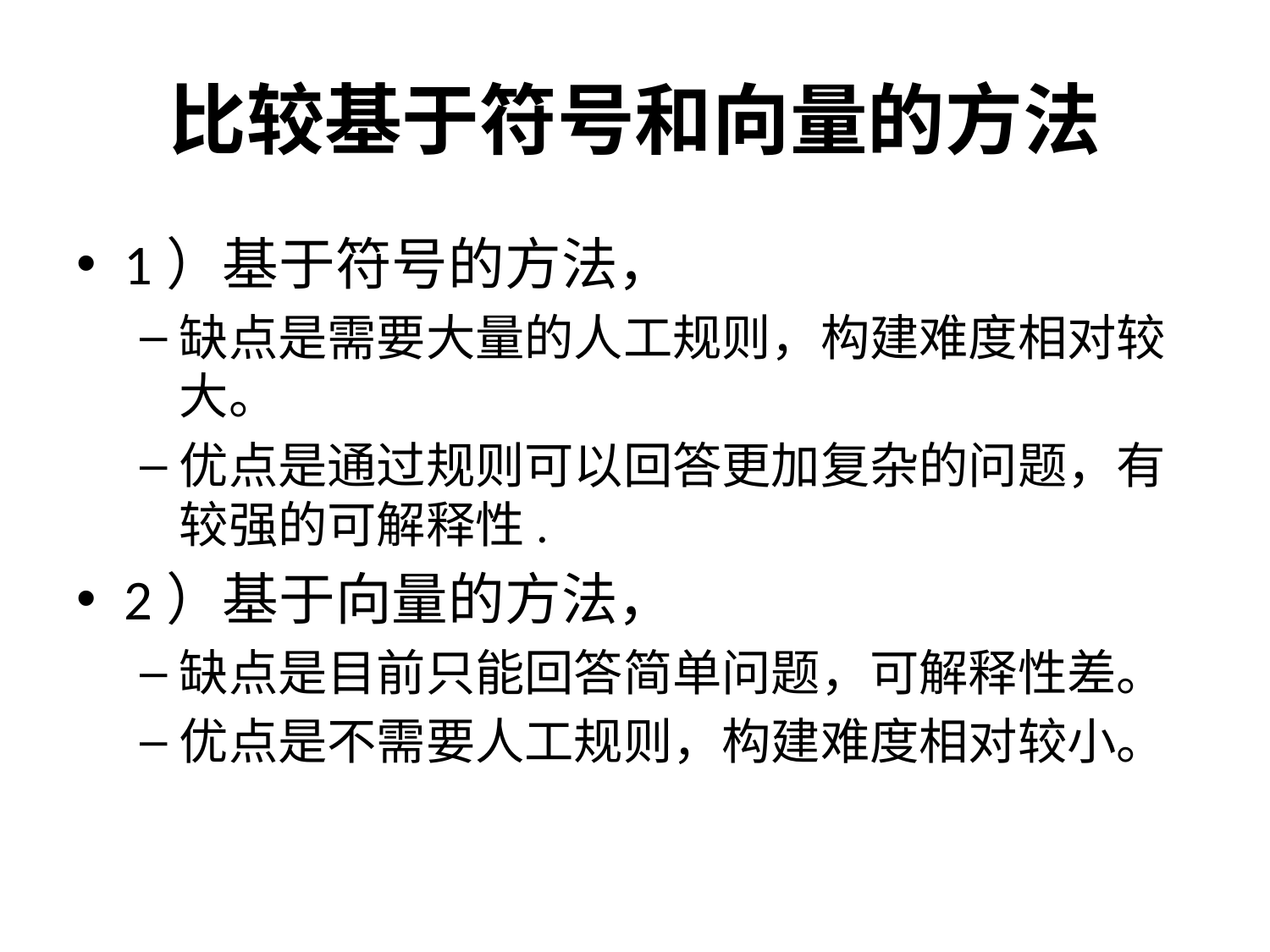

# 比较基于符号和向量的方法
1）基于符号的方法，
缺点是需要大量的人工规则，构建难度相对较大。
优点是通过规则可以回答更加复杂的问题，有较强的可解释性.
2）基于向量的方法，
缺点是目前只能回答简单问题，可解释性差。
优点是不需要人工规则，构建难度相对较小。